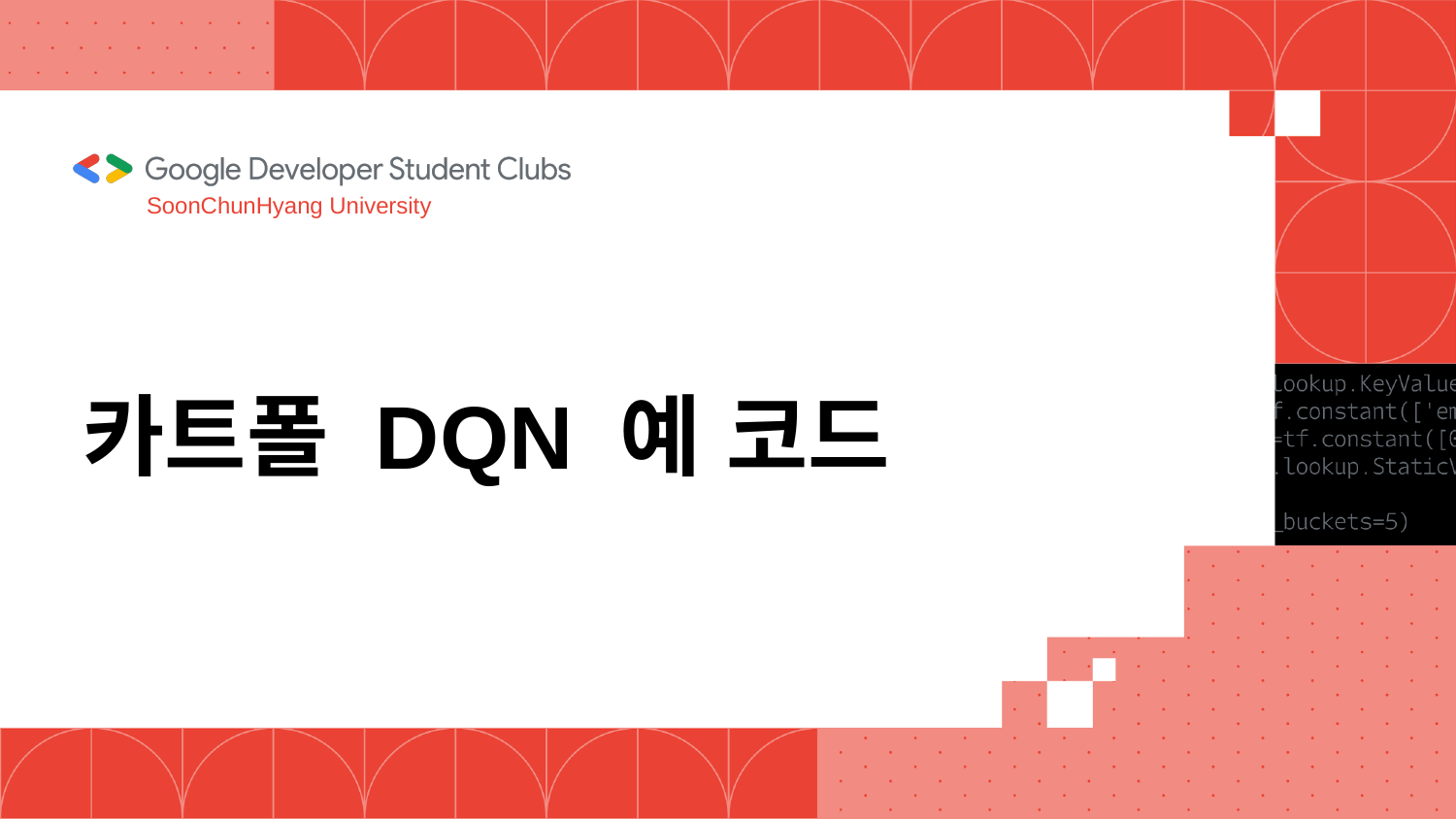

SoonChunHyang University
# 카트폴 DQN 예 코드